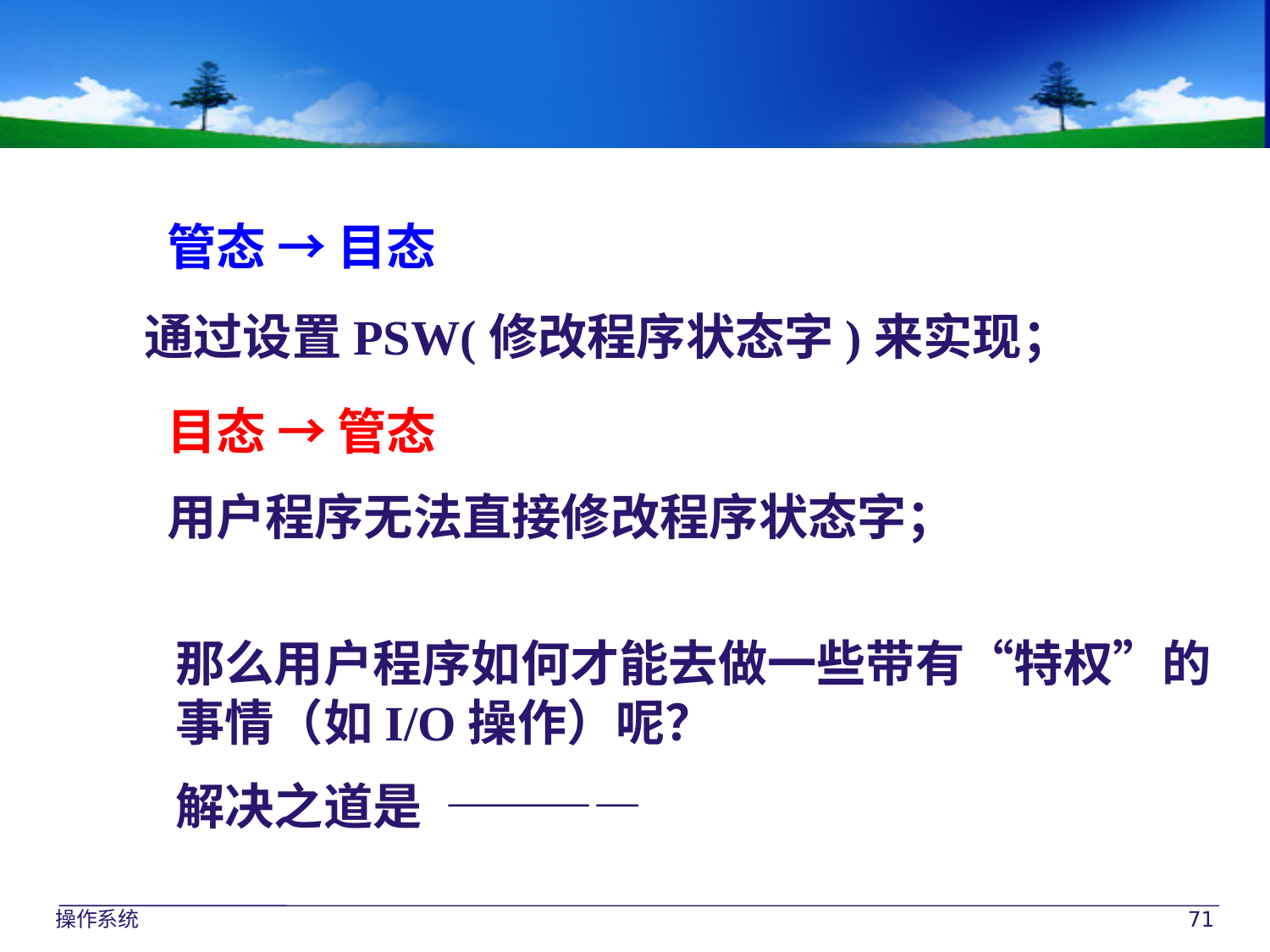

管态 → 目态
通过设置PSW(修改程序状态字)来实现；
目态 → 管态
用户程序无法直接修改程序状态字；
那么用户程序如何才能去做一些带有“特权”的
事情（如I/O操作）呢？
解决之道是  ————
操作系统
71